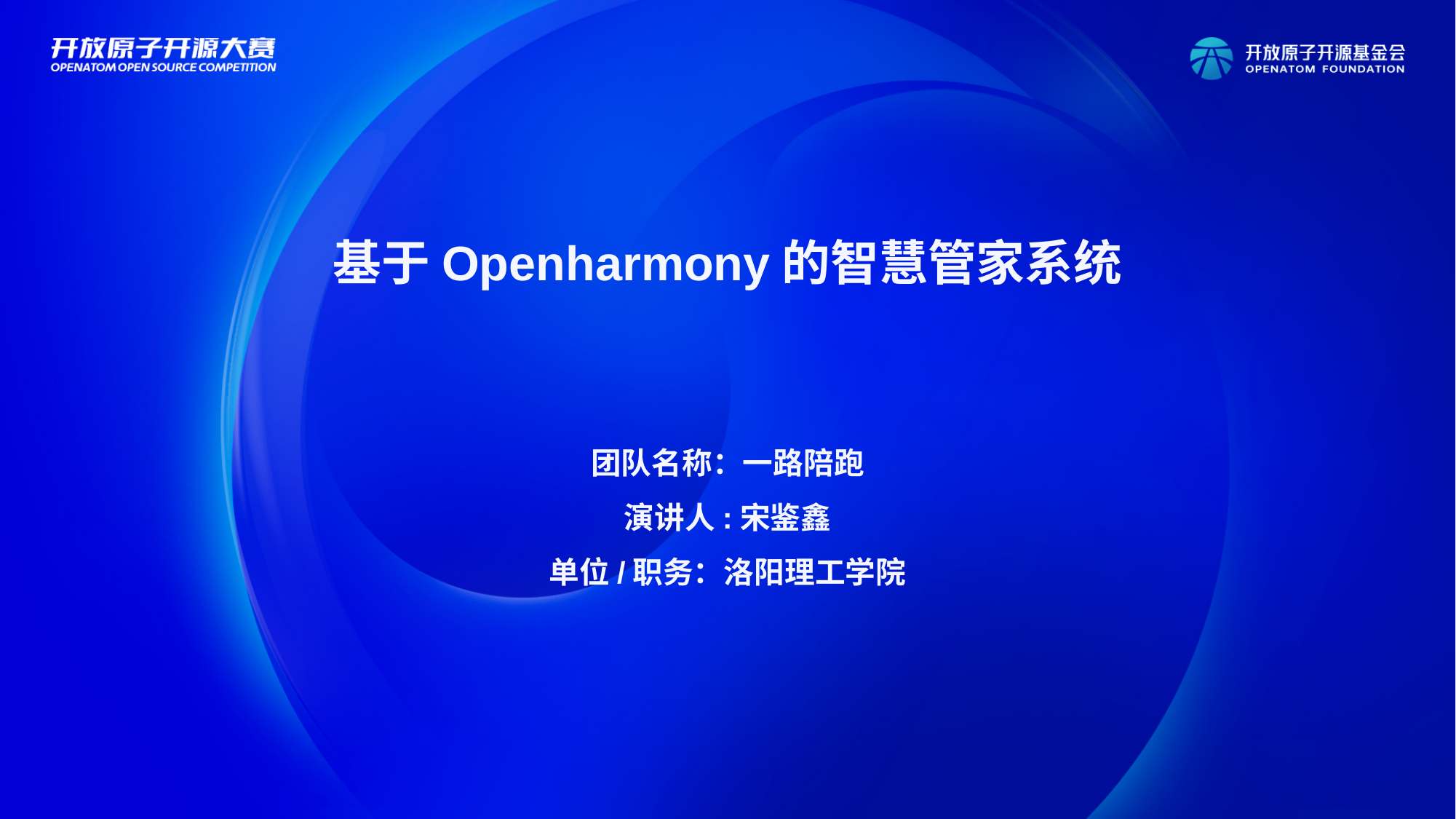

基于Openharmony的智慧管家系统
团队名称：一路陪跑
演讲人:宋鉴鑫
单位/职务：洛阳理工学院